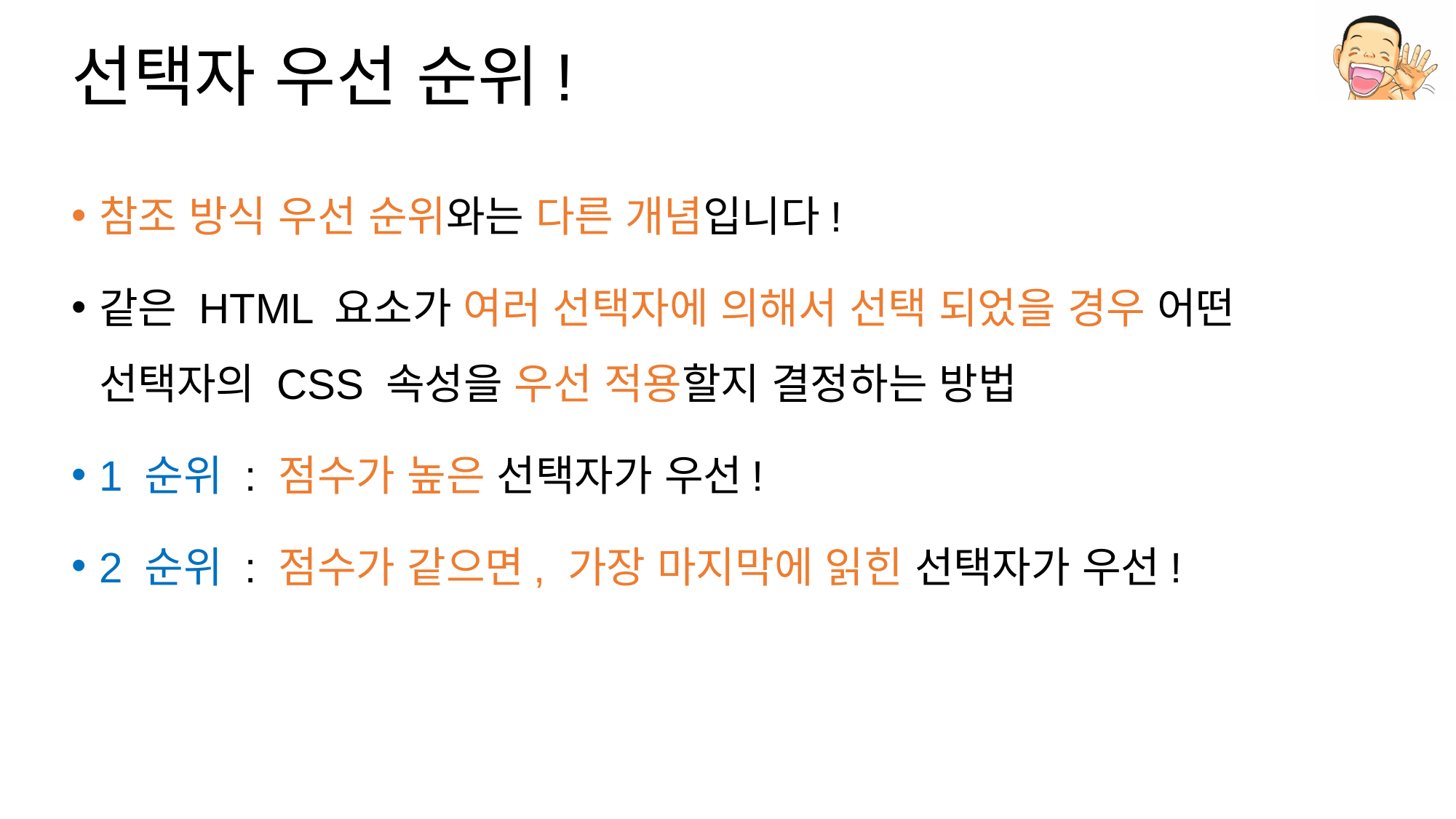

# 선택자 우선 순위!
참조 방식 우선 순위와는 다른 개념입니다!
같은 HTML 요소가 여러 선택자에 의해서 선택 되었을 경우 어떤 선택자의 CSS 속성을 우선 적용할지 결정하는 방법
1 순위 : 점수가 높은 선택자가 우선!
2 순위 : 점수가 같으면, 가장 마지막에 읽힌 선택자가 우선!